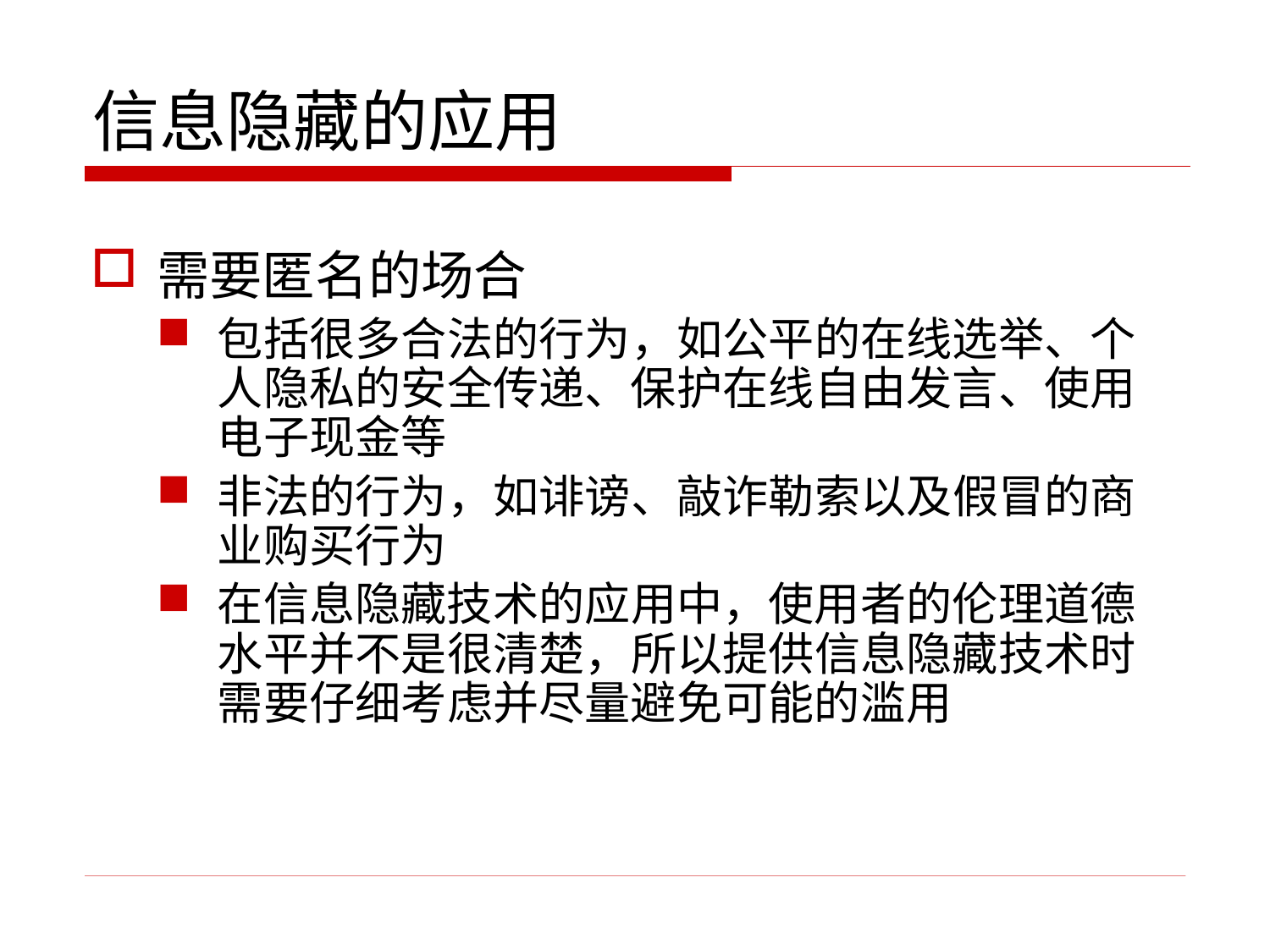

# 信息隐藏的应用
需要匿名的场合
包括很多合法的行为，如公平的在线选举、个人隐私的安全传递、保护在线自由发言、使用电子现金等
非法的行为，如诽谤、敲诈勒索以及假冒的商业购买行为
在信息隐藏技术的应用中，使用者的伦理道德水平并不是很清楚，所以提供信息隐藏技术时需要仔细考虑并尽量避免可能的滥用
25